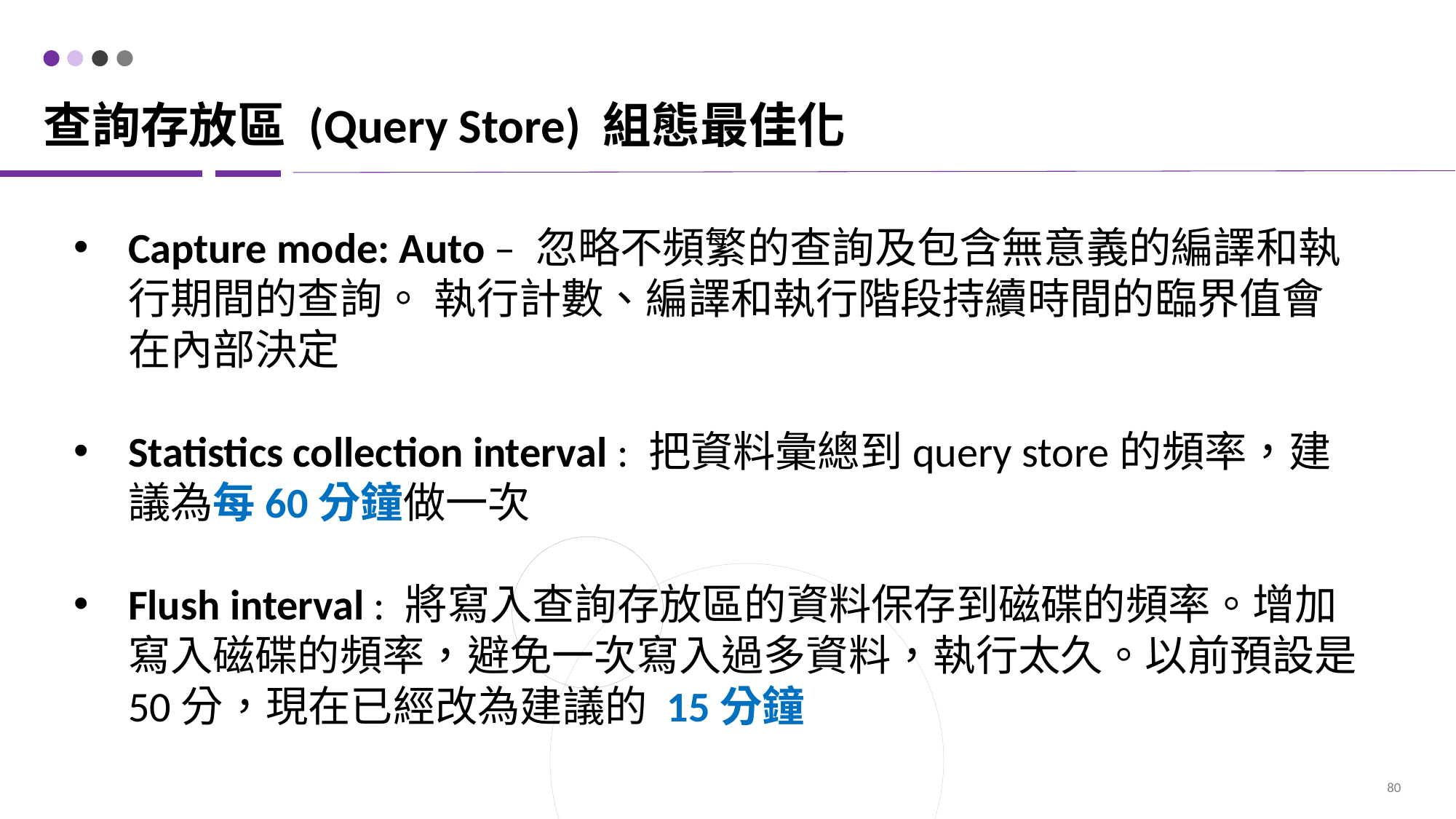

# 查詢存放區 (Query Store) 組態最佳化
Capture mode: Auto – 忽略不頻繁的查詢及包含無意義的編譯和執行期間的查詢。 執行計數、編譯和執行階段持續時間的臨界值會在內部決定

Statistics collection interval : 把資料彙總到query store的頻率，建議為每60分鐘做一次

Flush interval : 將寫入查詢存放區的資料保存到磁碟的頻率。增加寫入磁碟的頻率，避免一次寫入過多資料，執行太久。以前預設是50分，現在已經改為建議的 15分鐘

80